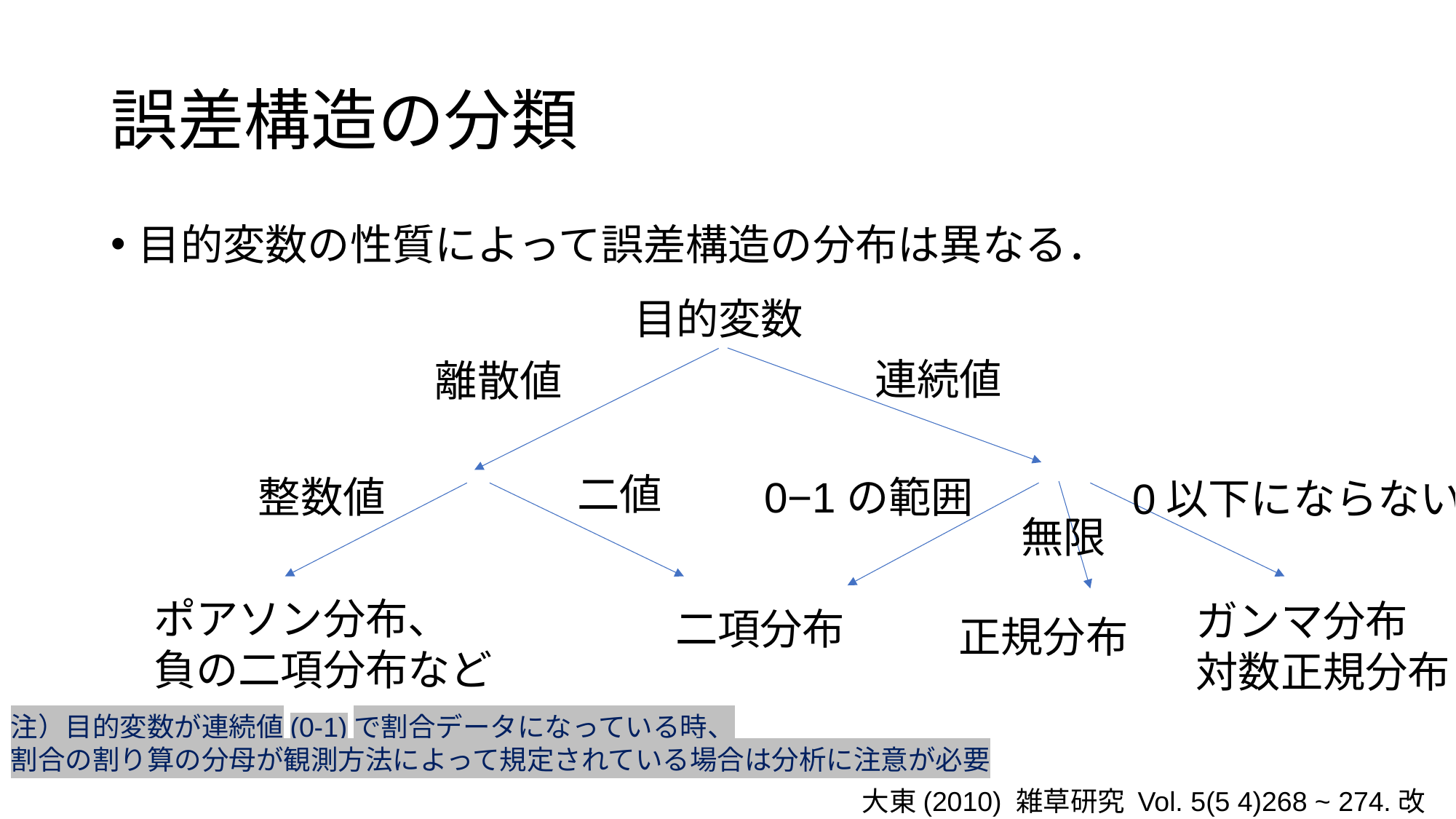

# 誤差構造の分類
目的変数の性質によって誤差構造の分布は異なる．

目的変数
連続値
離散値
二値
0−1の範囲
整数値
0以下にならない
無限
ポアソン分布、
負の二項分布など
ガンマ分布
対数正規分布
二項分布
正規分布
注）目的変数が連続値(0-1)で割合データになっている時、
割合の割り算の分母が観測方法によって規定されている場合は分析に注意が必要
大東(2010) 雑草研究 Vol. 5(5 4)268 ~ 274.改変